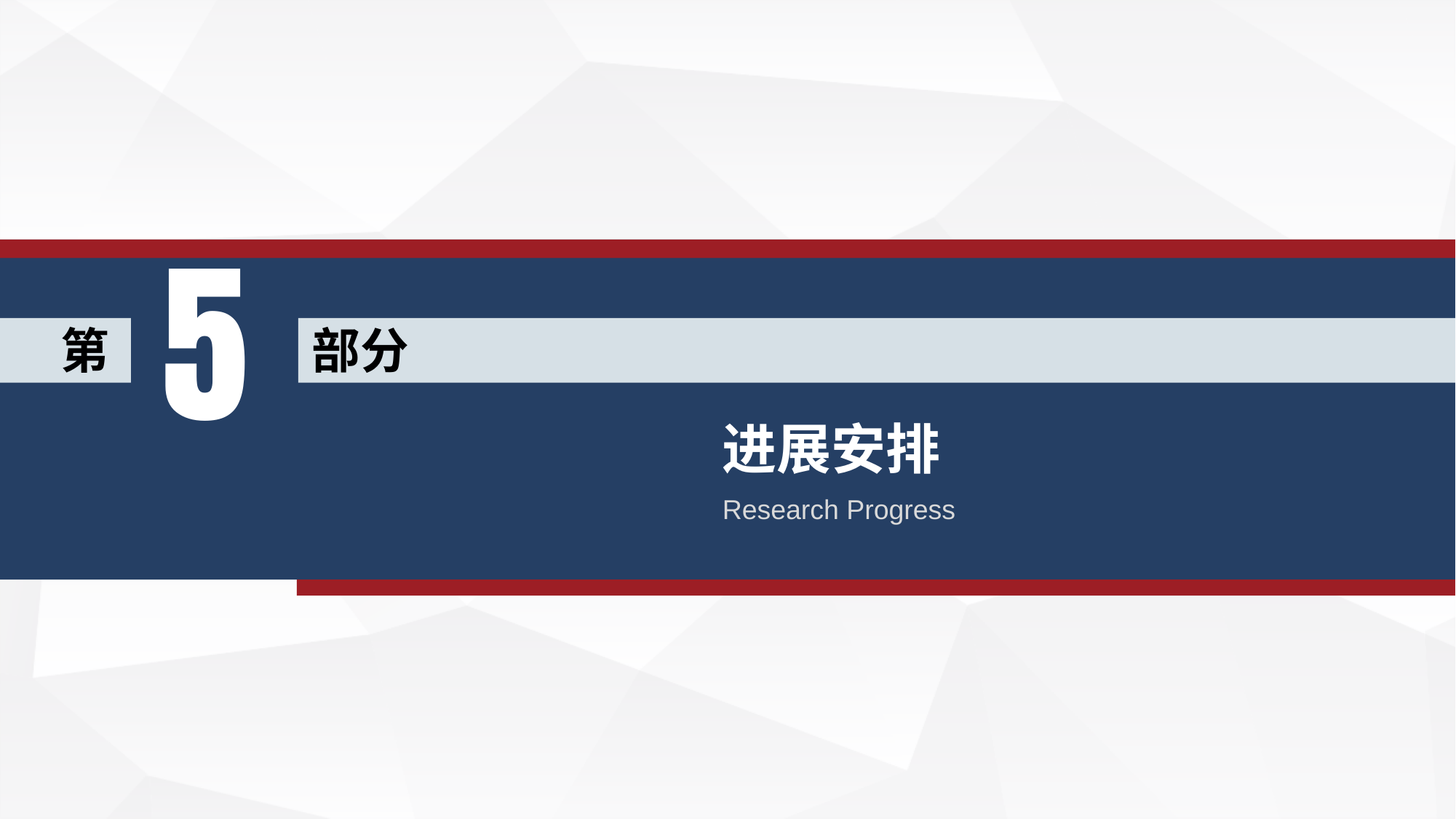

24
5

第
部分

进展安排
Research Progress